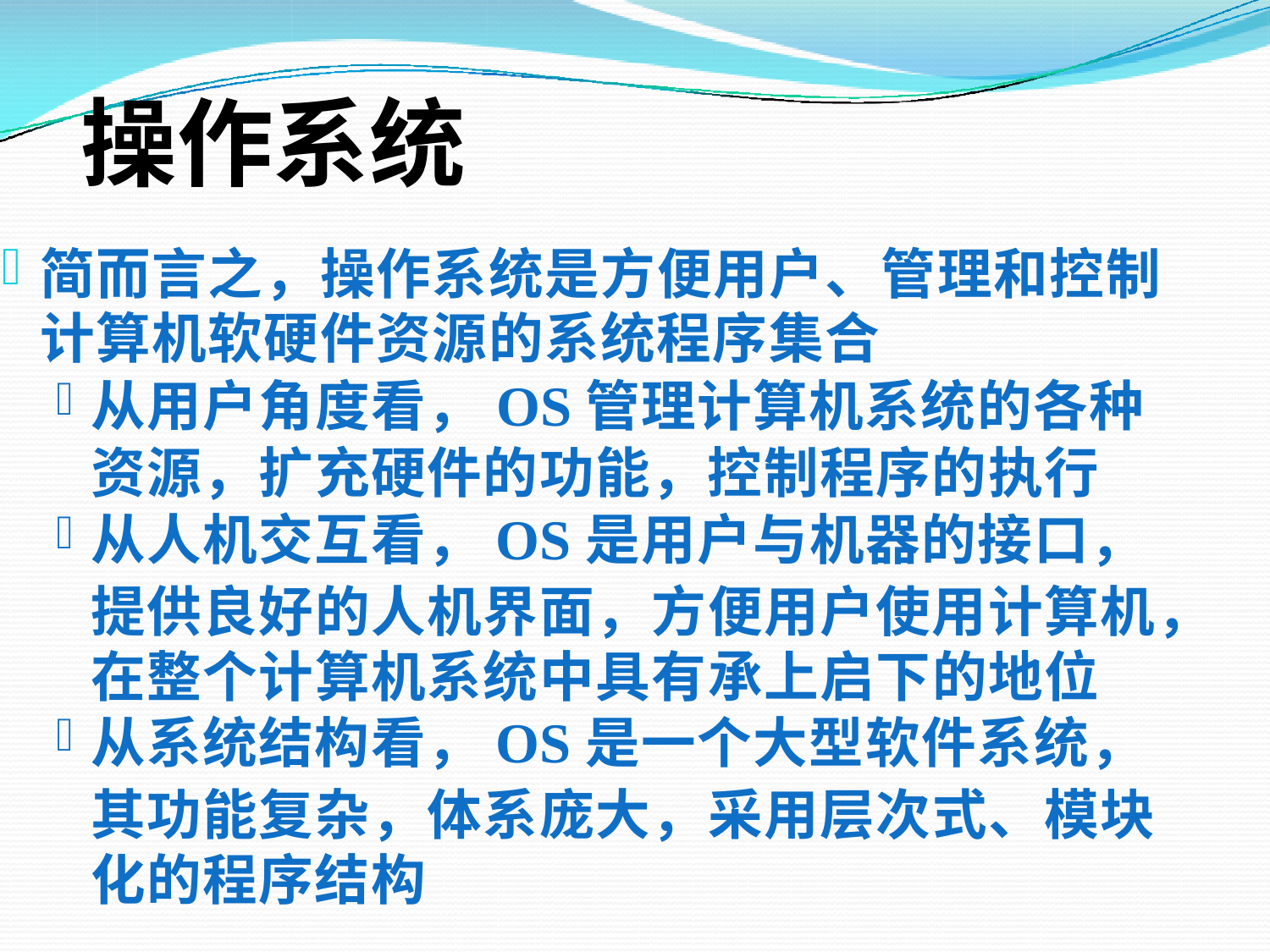

# 操作系统
简而言之，操作系统是方便用户、管理和控制 计算机软硬件资源的系统程序集合
从用户角度看，OS管理计算机系统的各种 资源，扩充硬件的功能，控制程序的执行
从人机交互看，OS是用户与机器的接口，
提供良好的人机界面，方便用户使用计算机， 在整个计算机系统中具有承上启下的地位
从系统结构看，OS是一个大型软件系统，
其功能复杂，体系庞大，采用层次式、模块 化的程序结构